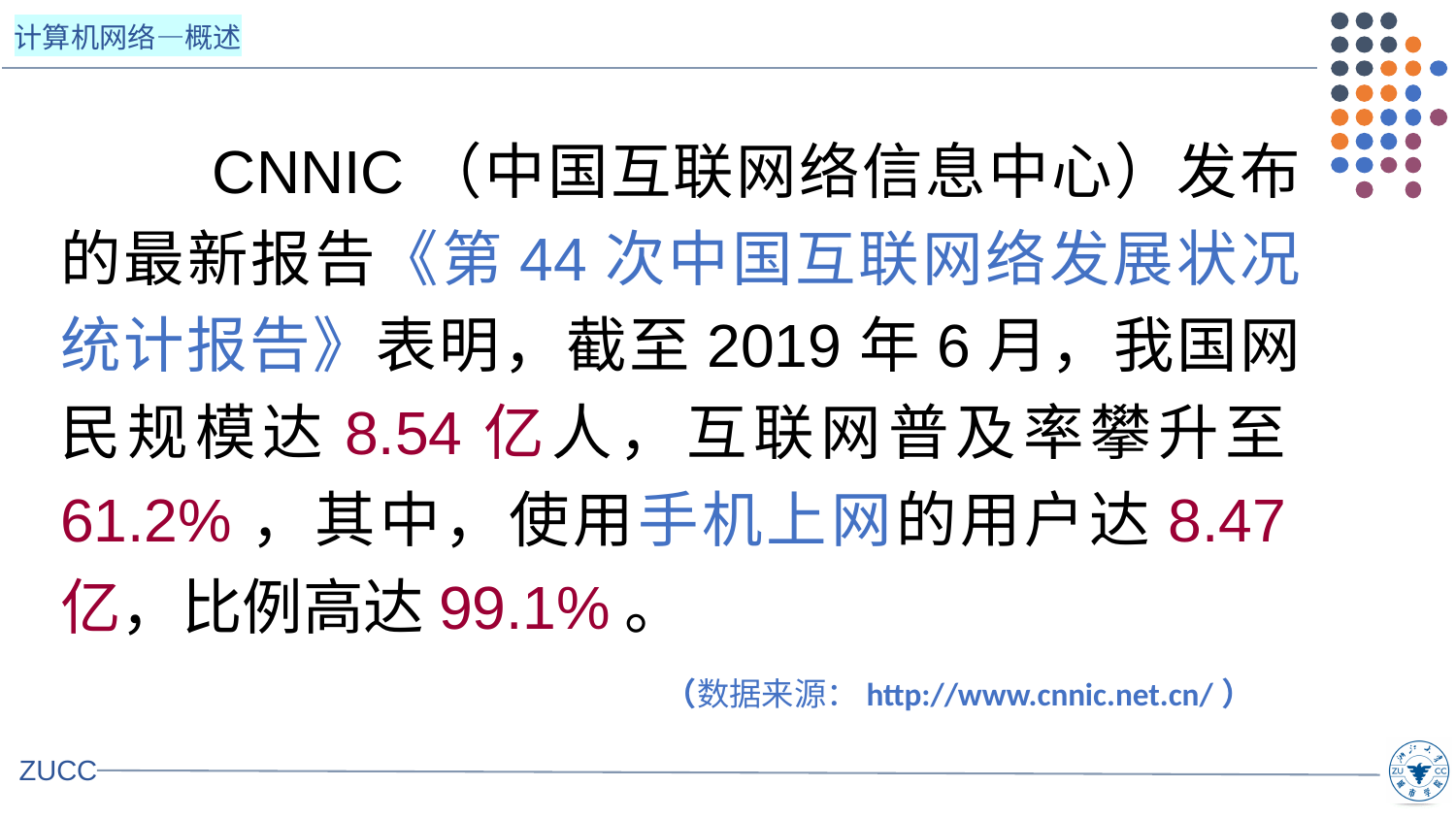

CNNIC（中国互联网络信息中心）发布的最新报告《第44次中国互联网络发展状况统计报告》表明，截至2019年6月，我国网民规模达8.54亿人，互联网普及率攀升至61.2%，其中，使用手机上网的用户达8.47亿，比例高达99.1%。
                                                                                  （数据来源：http://www.cnnic.net.cn/）